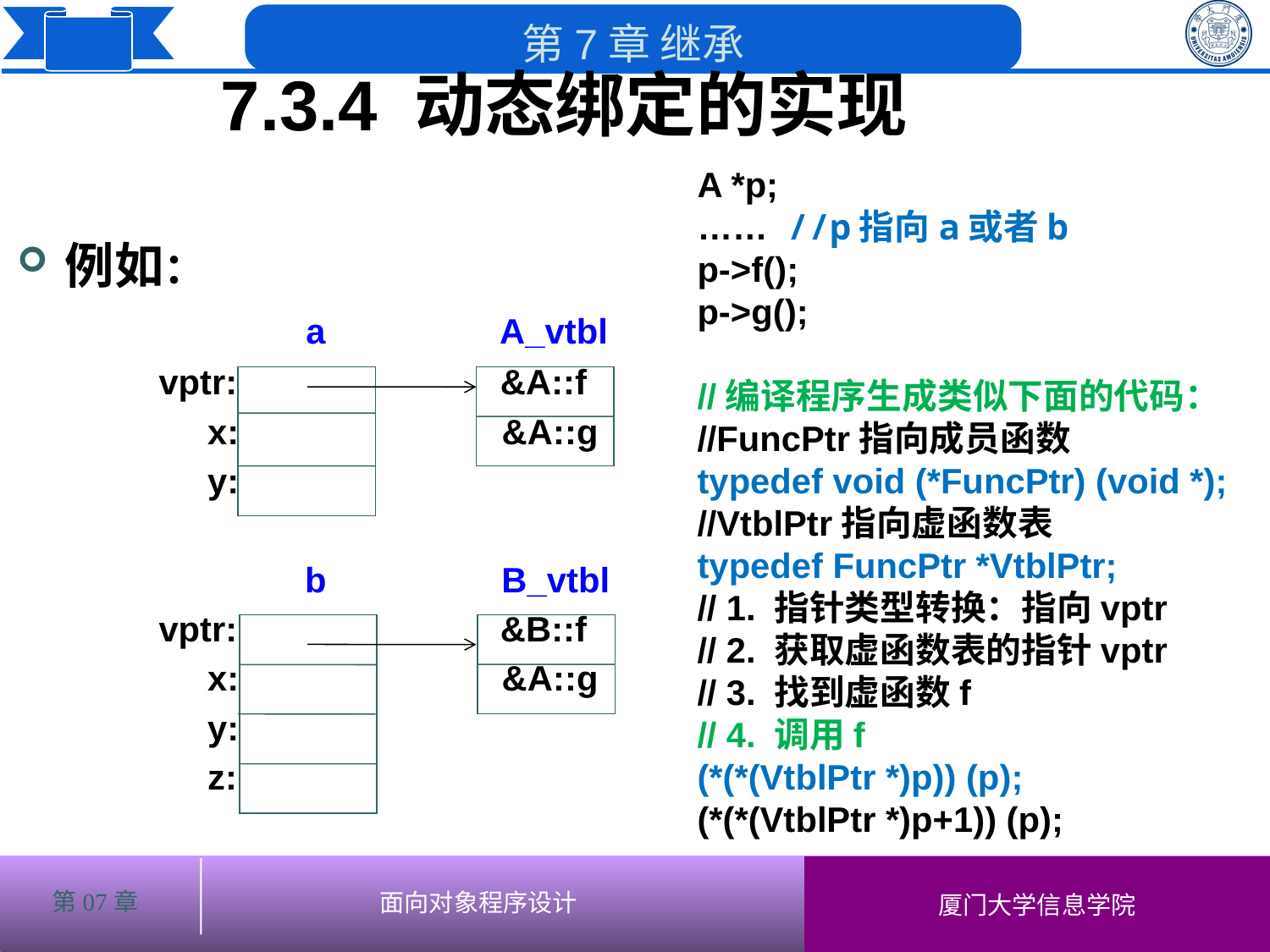

7.3.4 动态绑定的实现
A *p;
……  //p指向a或者b
p->f();
p->g();

//编译程序生成类似下面的代码：
//FuncPtr指向成员函数
typedef void (*FuncPtr) (void *);
//VtblPtr指向虚函数表
typedef FuncPtr *VtblPtr;
// 1. 指针类型转换：指向vptr
// 2. 获取虚函数表的指针vptr
// 3. 找到虚函数f
// 4. 调用f
(*(*(VtblPtr *)p)) (p);
(*(*(VtblPtr *)p+1)) (p);
例如：
                   a                  A_vtbl
        vptr:                           &A::f
             x:                           &A::g
             y:

                       b                  B_vtbl
        vptr:                           &B::f
             x:                           &A::g
             y:
             z:

30